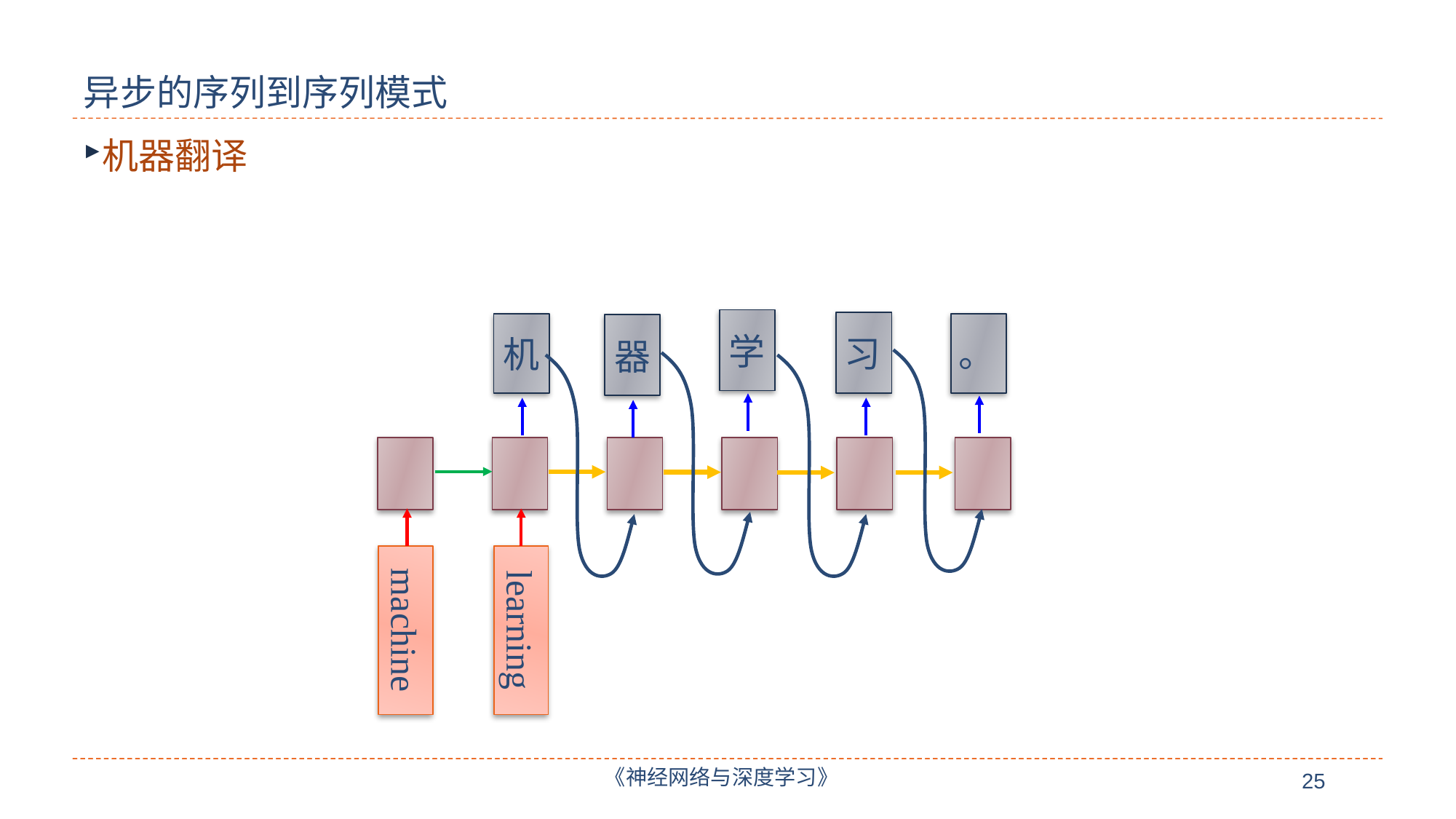

# 异步的序列到序列模式
机器翻译

学

器
习
。
机

learning

machine